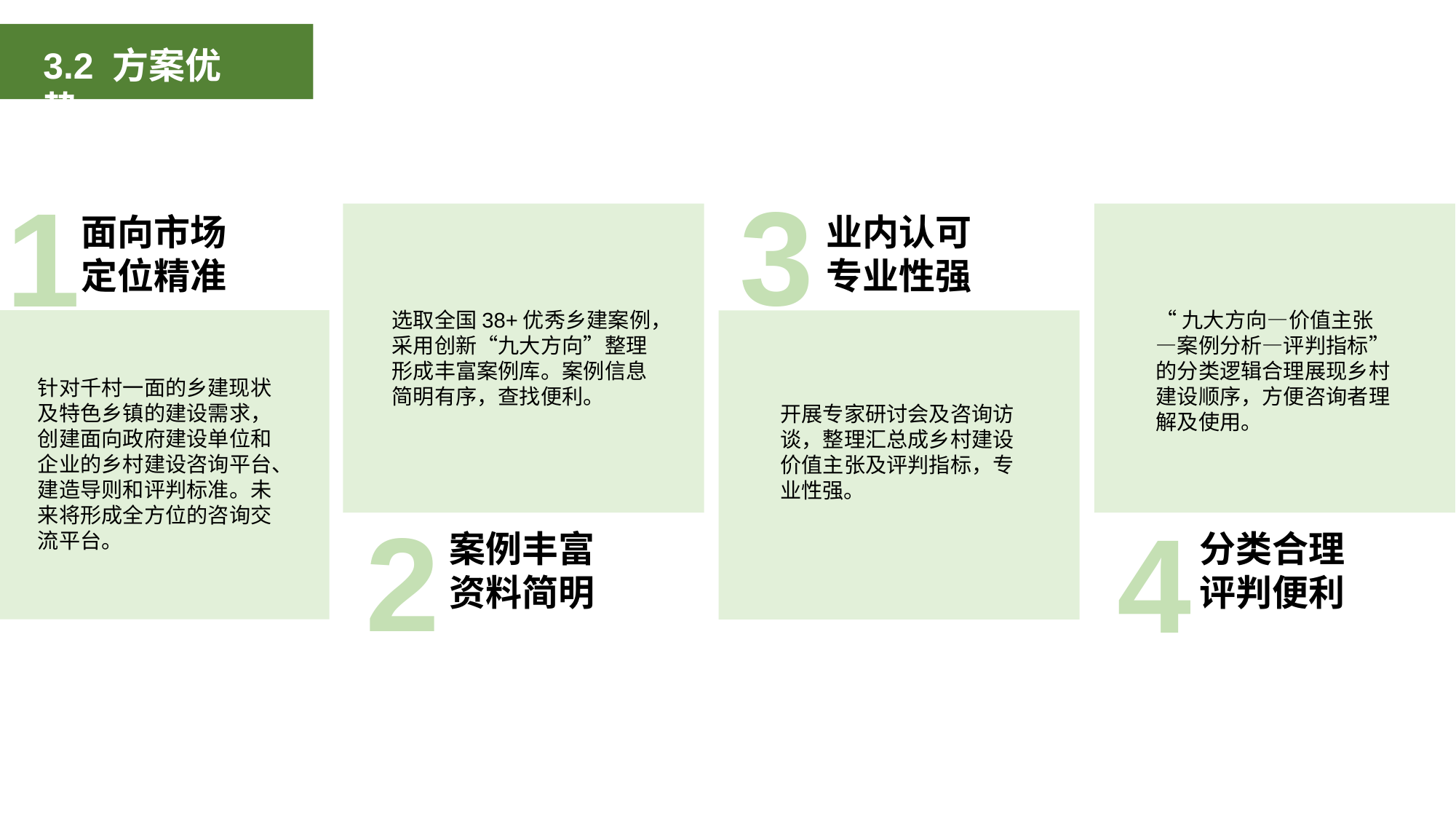

3.2 方案优势
3
1

面向市场
定位精准

业内认可
专业性强
选取全国38+优秀乡建案例，采用创新“九大方向”整理形成丰富案例库。案例信息简明有序，查找便利。
“九大方向—价值主张—案例分析—评判指标”的分类逻辑合理展现乡村建设顺序，方便咨询者理解及使用。

针对千村一面的乡建现状及特色乡镇的建设需求，创建面向政府建设单位和企业的乡村建设咨询平台、建造导则和评判标准。未来将形成全方位的咨询交流平台。
开展专家研讨会及咨询访谈，整理汇总成乡村建设价值主张及评判指标，专业性强。
2
4
案例丰富
资料简明
分类合理
评判便利